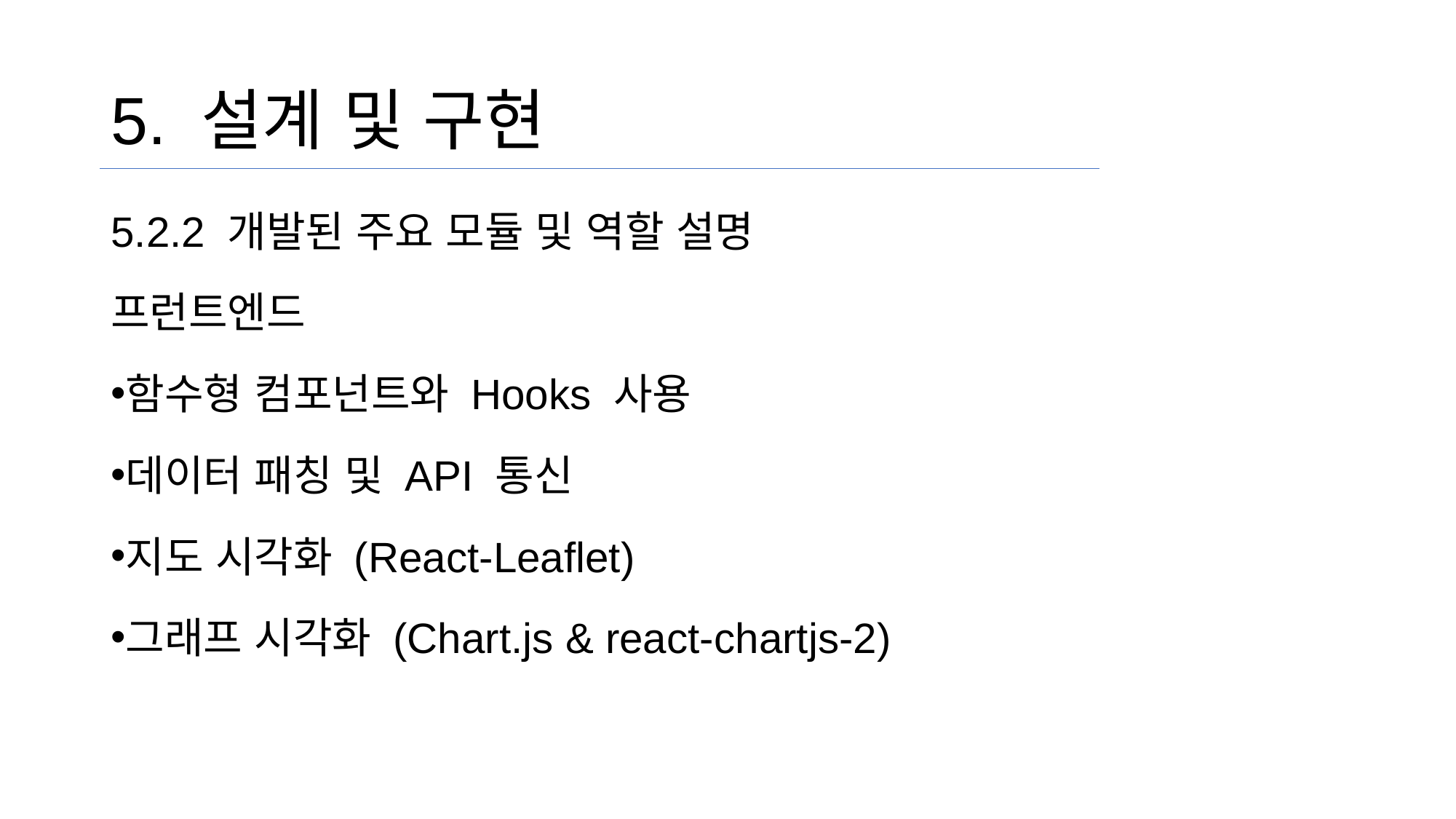

# 5. 설계 및 구현
5.2.2 개발된 주요 모듈 및 역할 설명
프런트엔드
함수형 컴포넌트와 Hooks 사용
데이터 패칭 및 API 통신
지도 시각화 (React-Leaflet)
그래프 시각화 (Chart.js & react-chartjs-2)